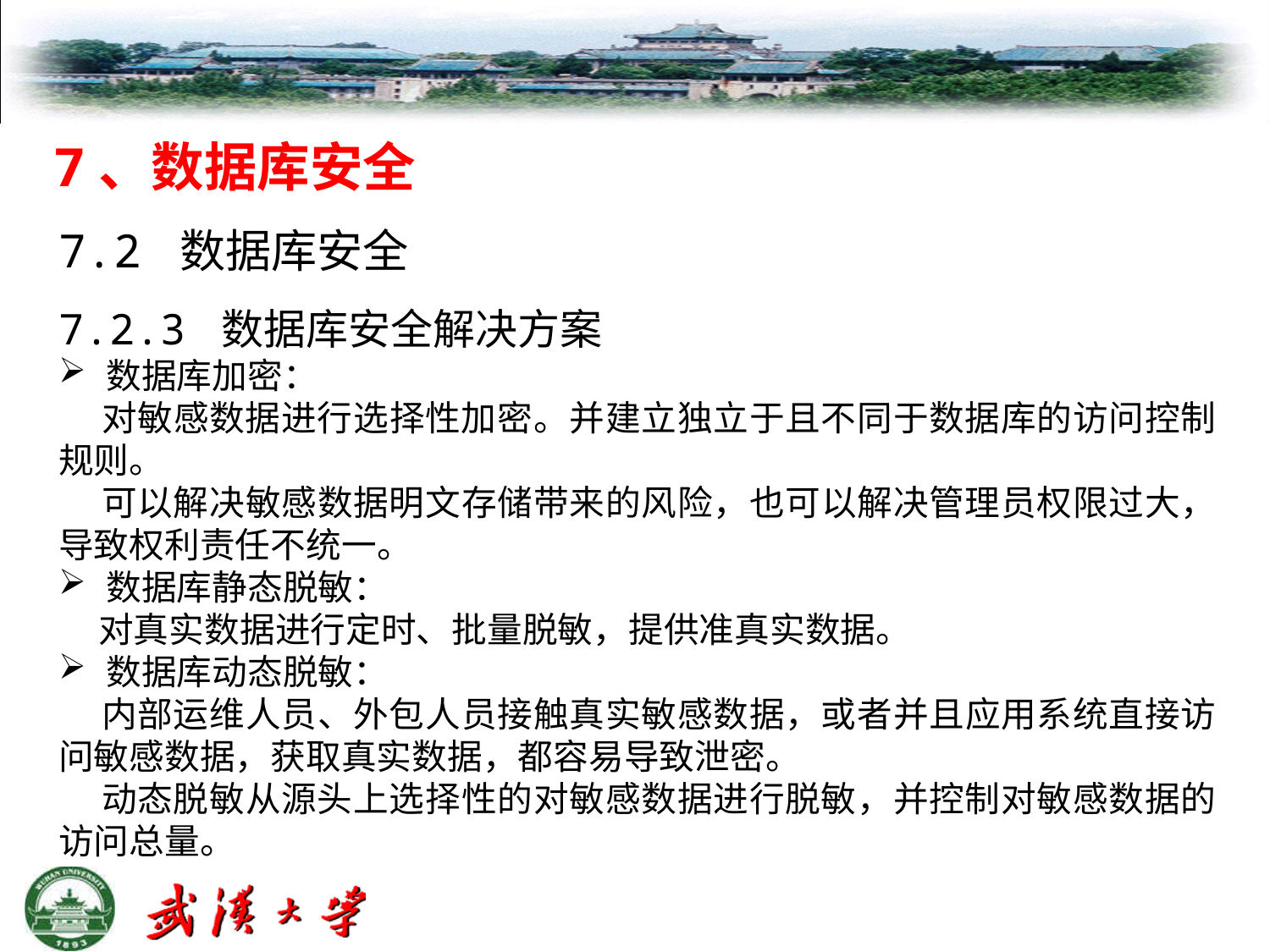

7、数据库安全
7.2 数据库安全
7.2.3 数据库安全解决方案
数据库加密：
    对敏感数据进行选择性加密。并建立独立于且不同于数据库的访问控制规则。
    可以解决敏感数据明文存储带来的风险，也可以解决管理员权限过大，导致权利责任不统一。
数据库静态脱敏：
    对真实数据进行定时、批量脱敏，提供准真实数据。
数据库动态脱敏：
    内部运维人员、外包人员接触真实敏感数据，或者并且应用系统直接访问敏感数据，获取真实数据，都容易导致泄密。
    动态脱敏从源头上选择性的对敏感数据进行脱敏，并控制对敏感数据的访问总量。